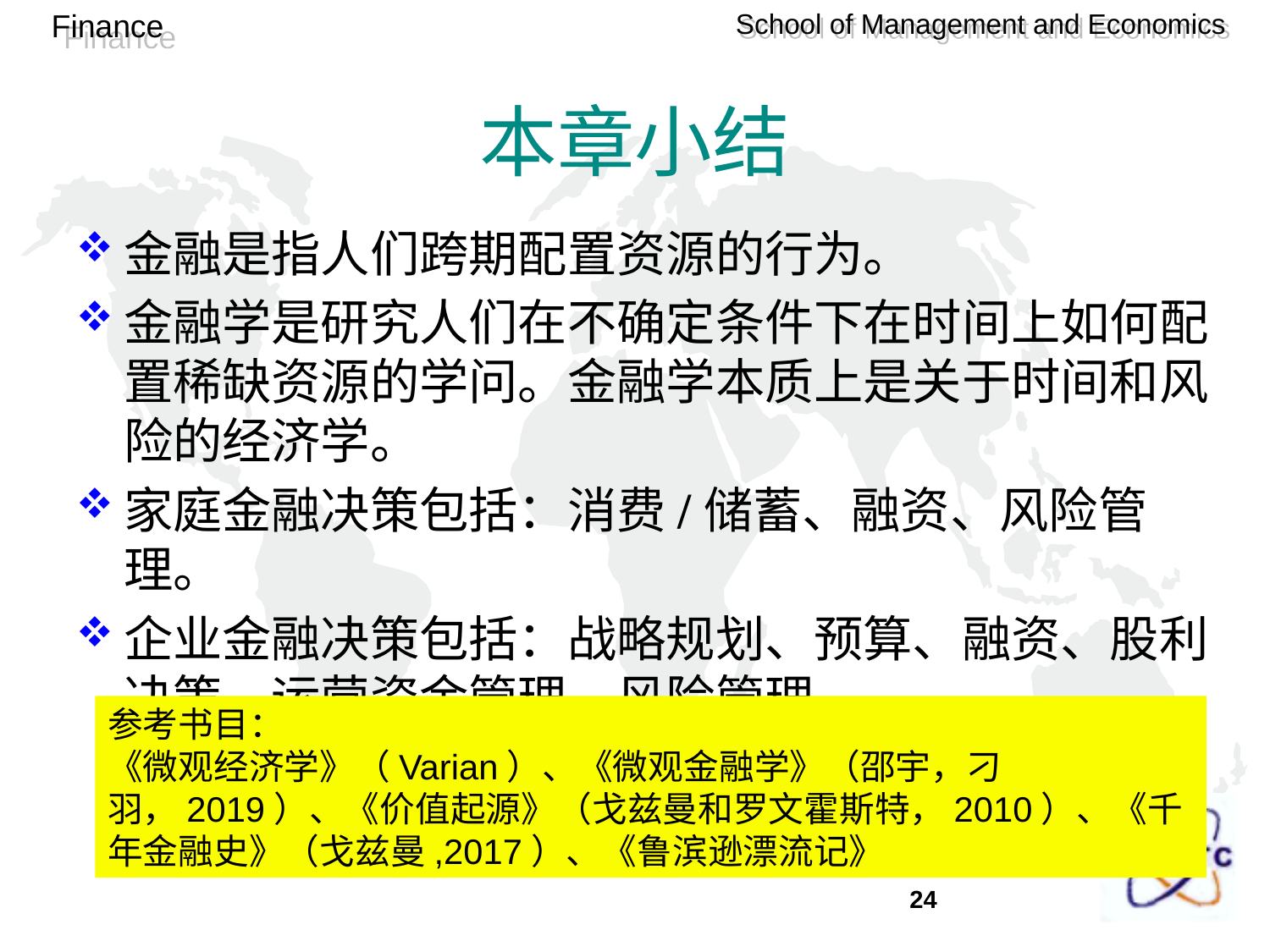

# 本章小结
金融是指人们跨期配置资源的行为。
金融学是研究人们在不确定条件下在时间上如何配置稀缺资源的学问。金融学本质上是关于时间和风险的经济学。
家庭金融决策包括：消费/储蓄、融资、风险管理。
企业金融决策包括：战略规划、预算、融资、股利决策、运营资金管理、风险管理。

参考书目：
《微观经济学》（Varian）、《微观金融学》（邵宇，刁羽，2019）、《价值起源》（戈兹曼和罗文霍斯特，2010）、《千年金融史》（戈兹曼,2017）、《鲁滨逊漂流记》